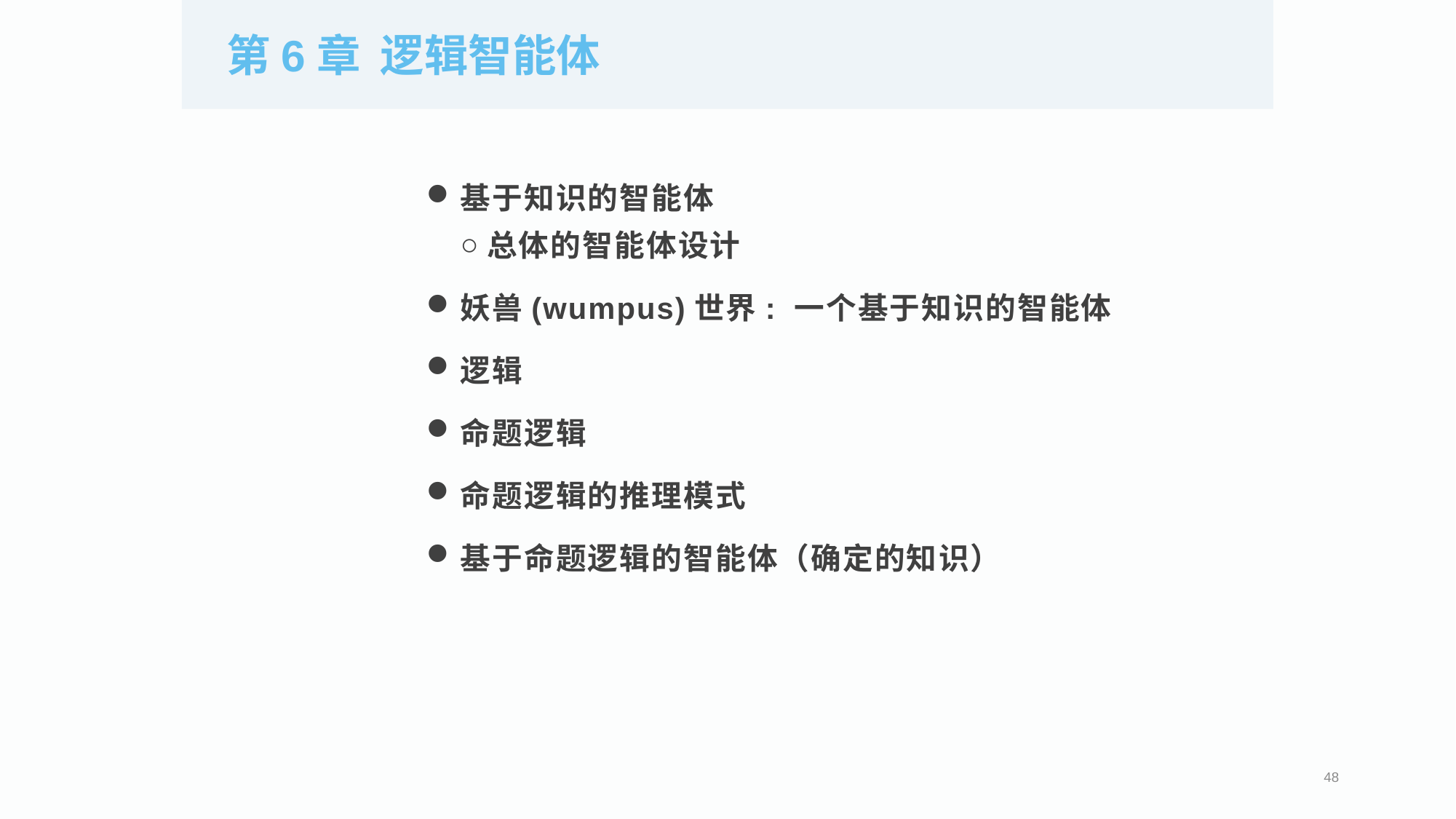

第6章  逻辑智能体
基于知识的智能体
总体的智能体设计
妖兽(wumpus)世界: 一个基于知识的智能体
逻辑
命题逻辑
命题逻辑的推理模式
基于命题逻辑的智能体（确定的知识）
48